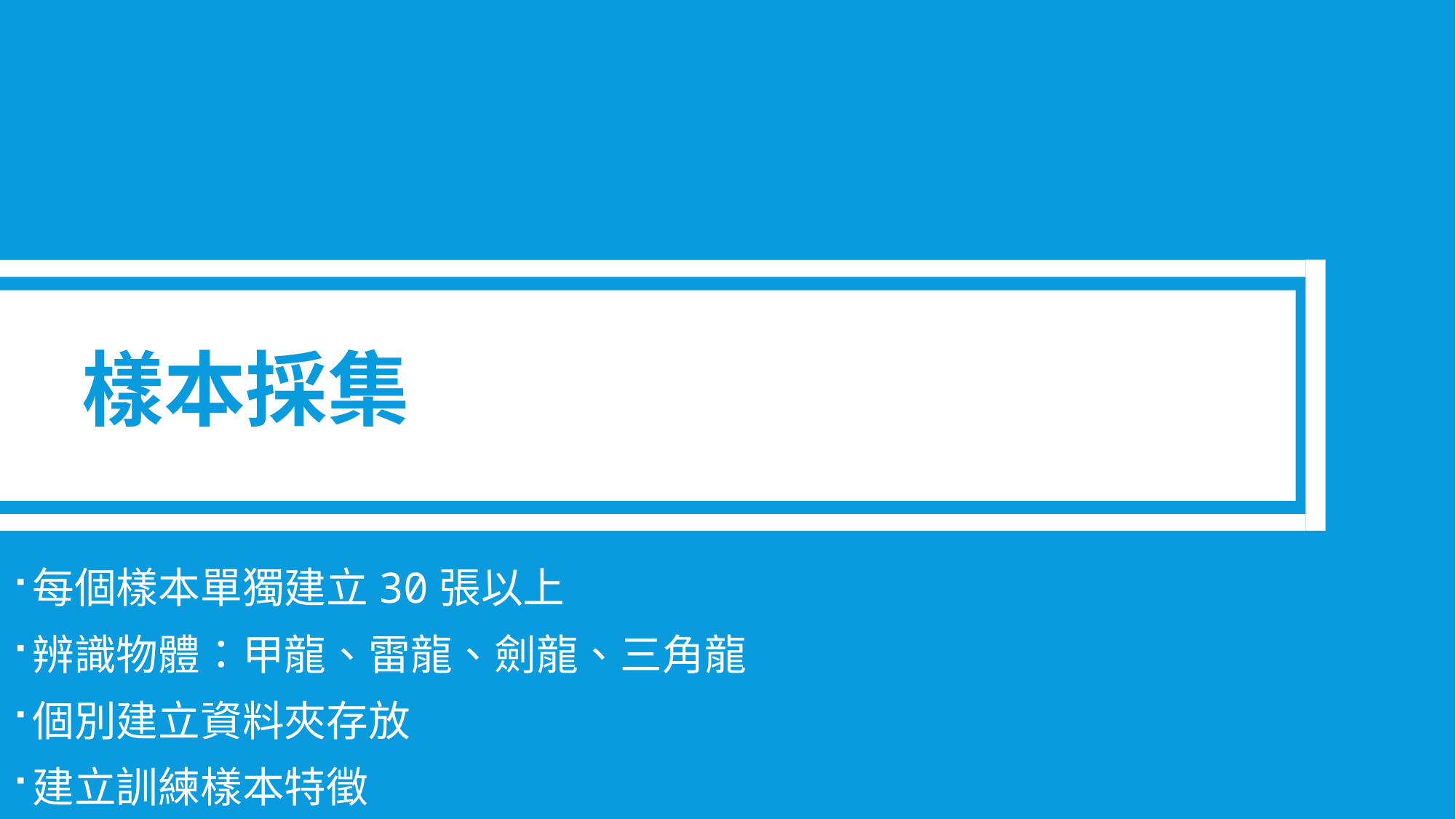

# 樣本採集
每個樣本單獨建立30張以上
辨識物體：甲龍、雷龍、劍龍、三角龍
個別建立資料夾存放
建立訓練樣本特徵